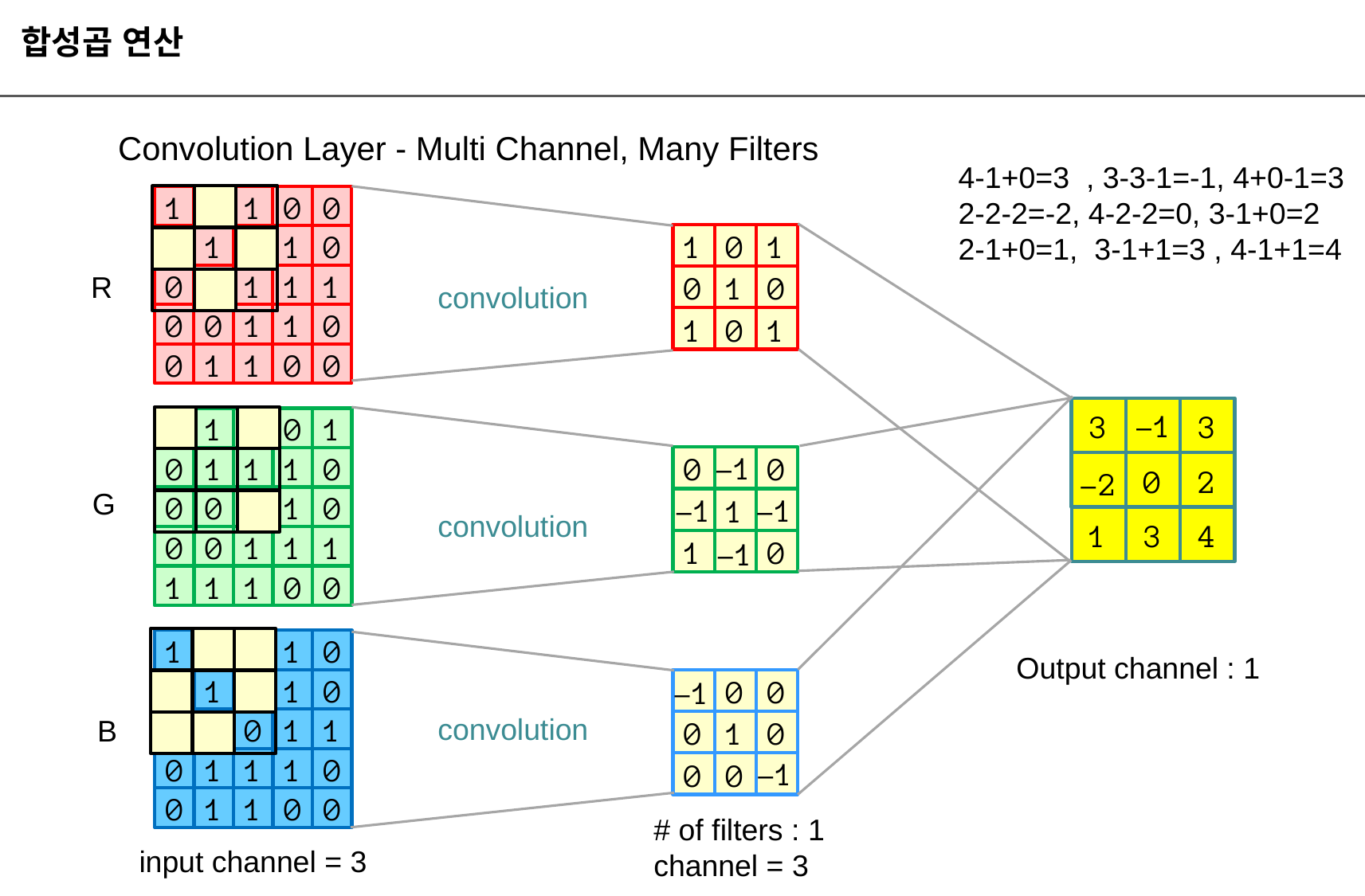

합성곱 연산
Convolution Layer - Multi Channel, Many Filters
4-1+0=3  , 3-3-1=-1, 4+0-1=3
2-2-2=-2, 4-2-2=0, 3-1+0=2
2-1+0=1,  3-1+1=3 , 4-1+1=4

0
0
1
1
1
0
1
1
1
0
1
1
1
0
0
0
1
1
0
0
0
0
1
1
0
1
0
1
0
1
0
1
0
1
R
convolution
3

3
-1

1
0
1
1
0
0
1
1
1
0
0
1
1
0
0
1
1
1
0
0
0
0
1
1
1
-1
0

0

1

0

1
-1
-1
-1
2
0

-2
G
convolution
4
3
1

0
1
1
1
1
0
1
1
1
1
1
1
0
0
0
0
1
1
1
0
0
0
1
1
0
Output channel : 1
-1
0
0

0
1
0

0
0
convolution
B
-1
# of filters : 1
channel = 3
input channel = 3